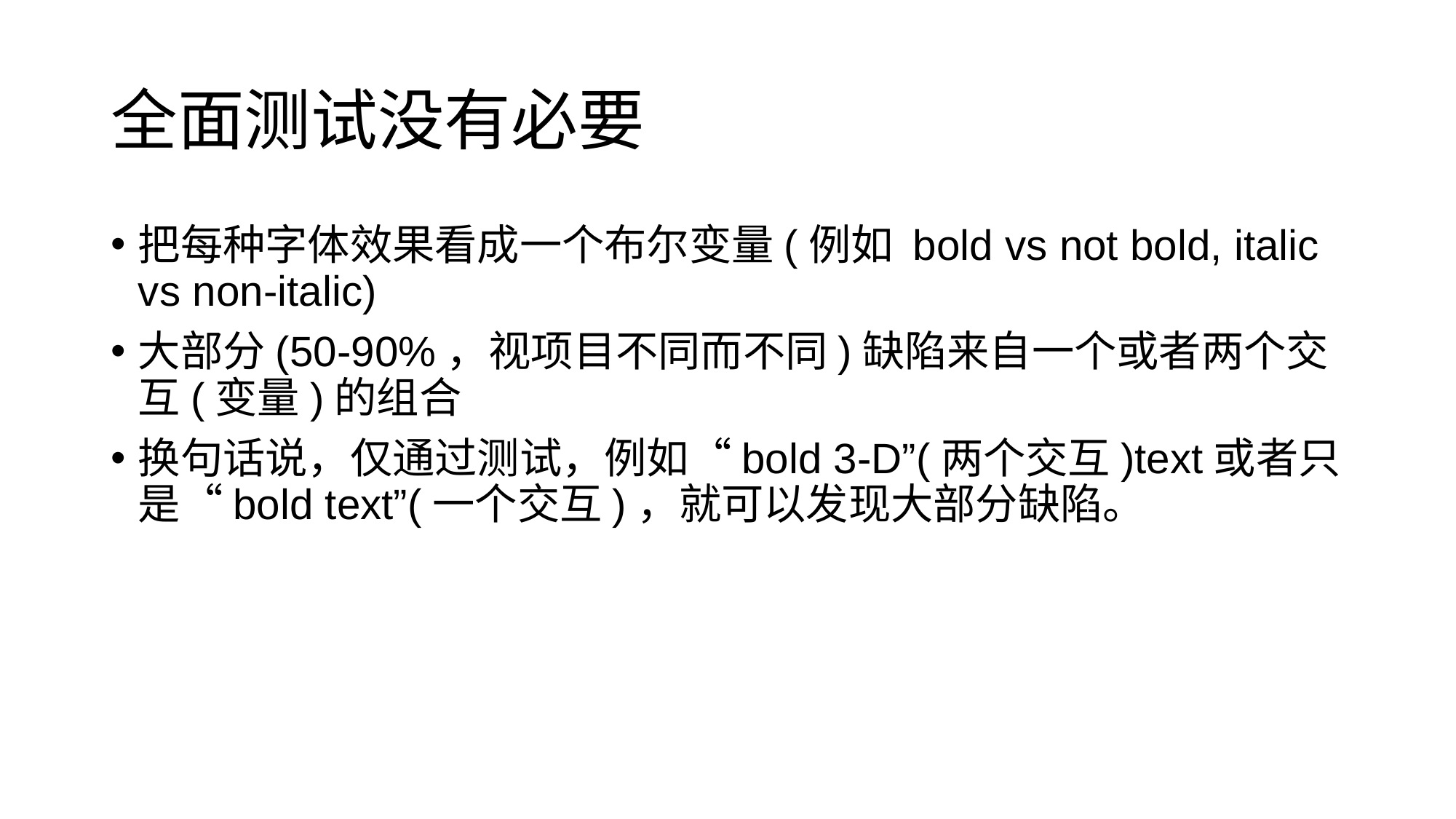

# 全面测试没有必要
把每种字体效果看成一个布尔变量(例如 bold vs not bold, italic vs non-italic)
大部分(50-90%，视项目不同而不同)缺陷来自一个或者两个交互(变量)的组合
换句话说，仅通过测试，例如“bold 3-D”(两个交互)text或者只是“bold text”(一个交互)，就可以发现大部分缺陷。